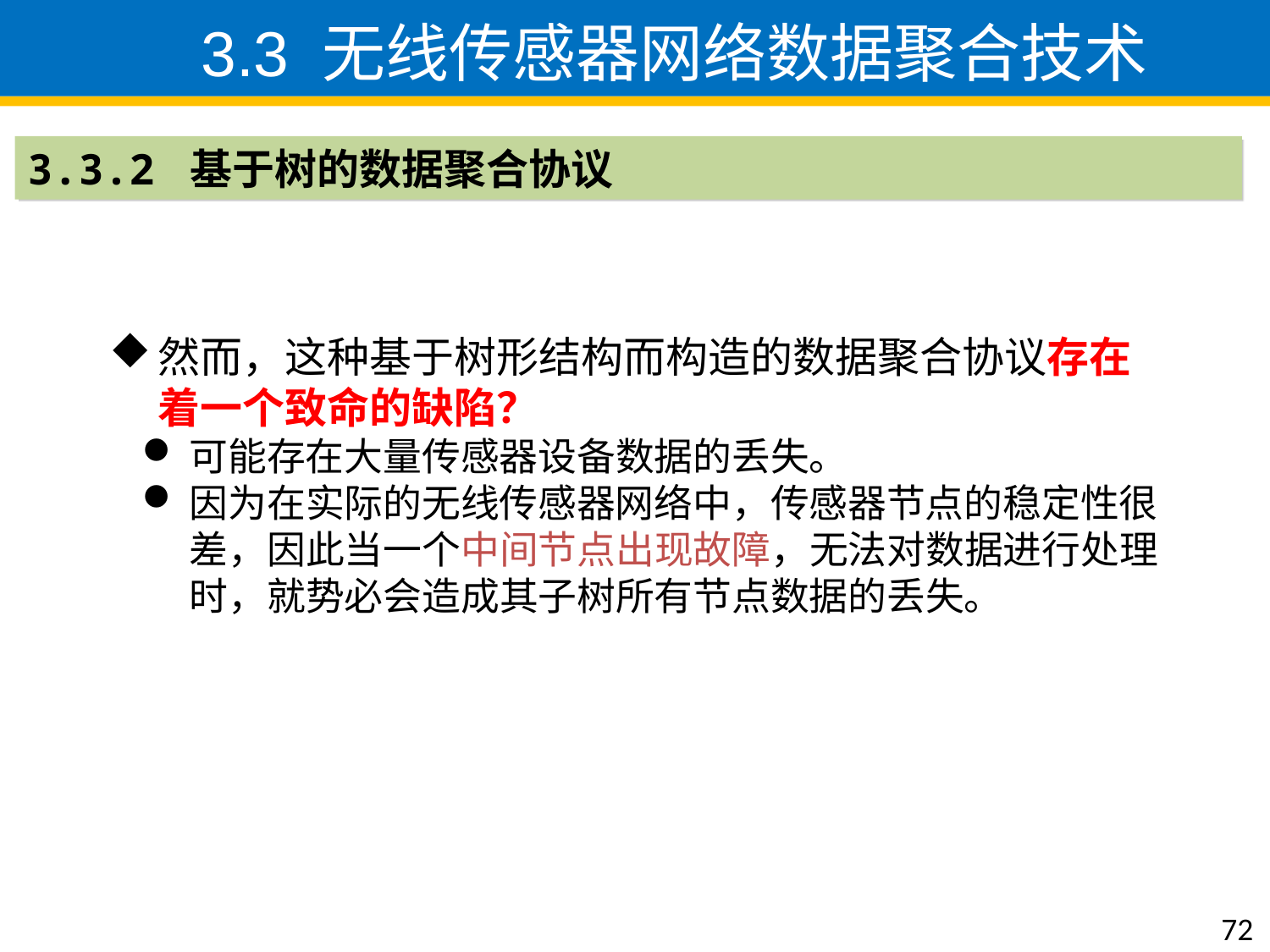

3.3 无线传感器网络数据聚合技术

3.3.2 基于树的数据聚合协议
然而，这种基于树形结构而构造的数据聚合协议存在着一个致命的缺陷？
可能存在大量传感器设备数据的丢失。
因为在实际的无线传感器网络中，传感器节点的稳定性很差，因此当一个中间节点出现故障，无法对数据进行处理时，就势必会造成其子树所有节点数据的丢失。
72